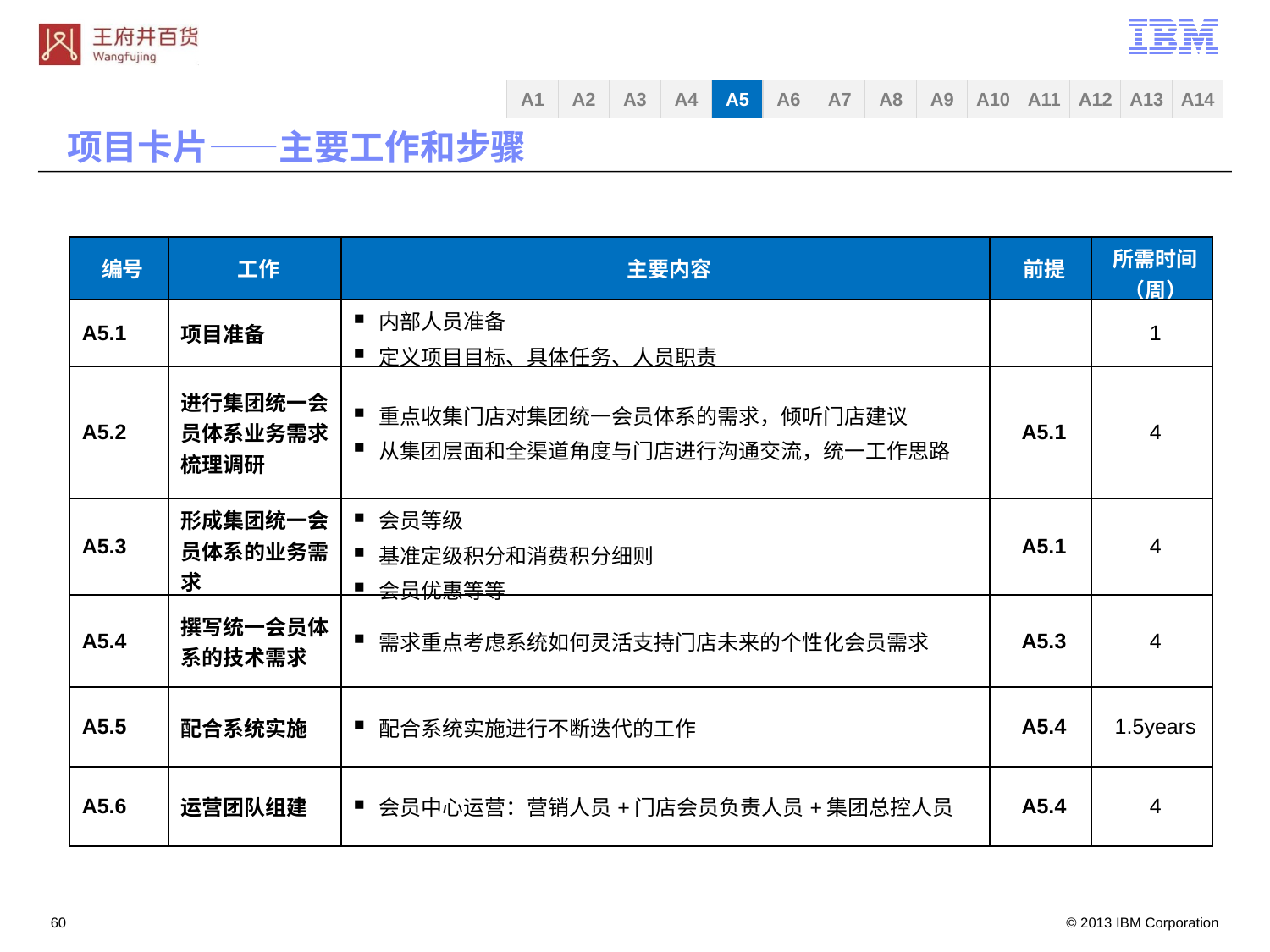

A3
A4
A5
A6
A7
A8
A9
A10
A11
A12
A13
A14
A1
A2
项目卡片——主要工作和步骤
| 编号 | 工作 | 主要内容 | 前提 | 所需时间（周） |
| --- | --- | --- | --- | --- |
| A5.1 | 项目准备 | 内部人员准备 定义项目目标、具体任务、人员职责 |  | 1 |
| A5.2 | 进行集团统一会员体系业务需求梳理调研 | 重点收集门店对集团统一会员体系的需求，倾听门店建议 从集团层面和全渠道角度与门店进行沟通交流，统一工作思路 | A5.1 | 4 |
| A5.3 | 形成集团统一会员体系的业务需求 | 会员等级 基准定级积分和消费积分细则 会员优惠等等 | A5.1 | 4 |
| A5.4 | 撰写统一会员体系的技术需求 | 需求重点考虑系统如何灵活支持门店未来的个性化会员需求 | A5.3 | 4 |
| A5.5 | 配合系统实施 | 配合系统实施进行不断迭代的工作 | A5.4 | 1.5years |
| A5.6 | 运营团队组建 | 会员中心运营：营销人员+门店会员负责人员+集团总控人员 | A5.4 | 4 |
60